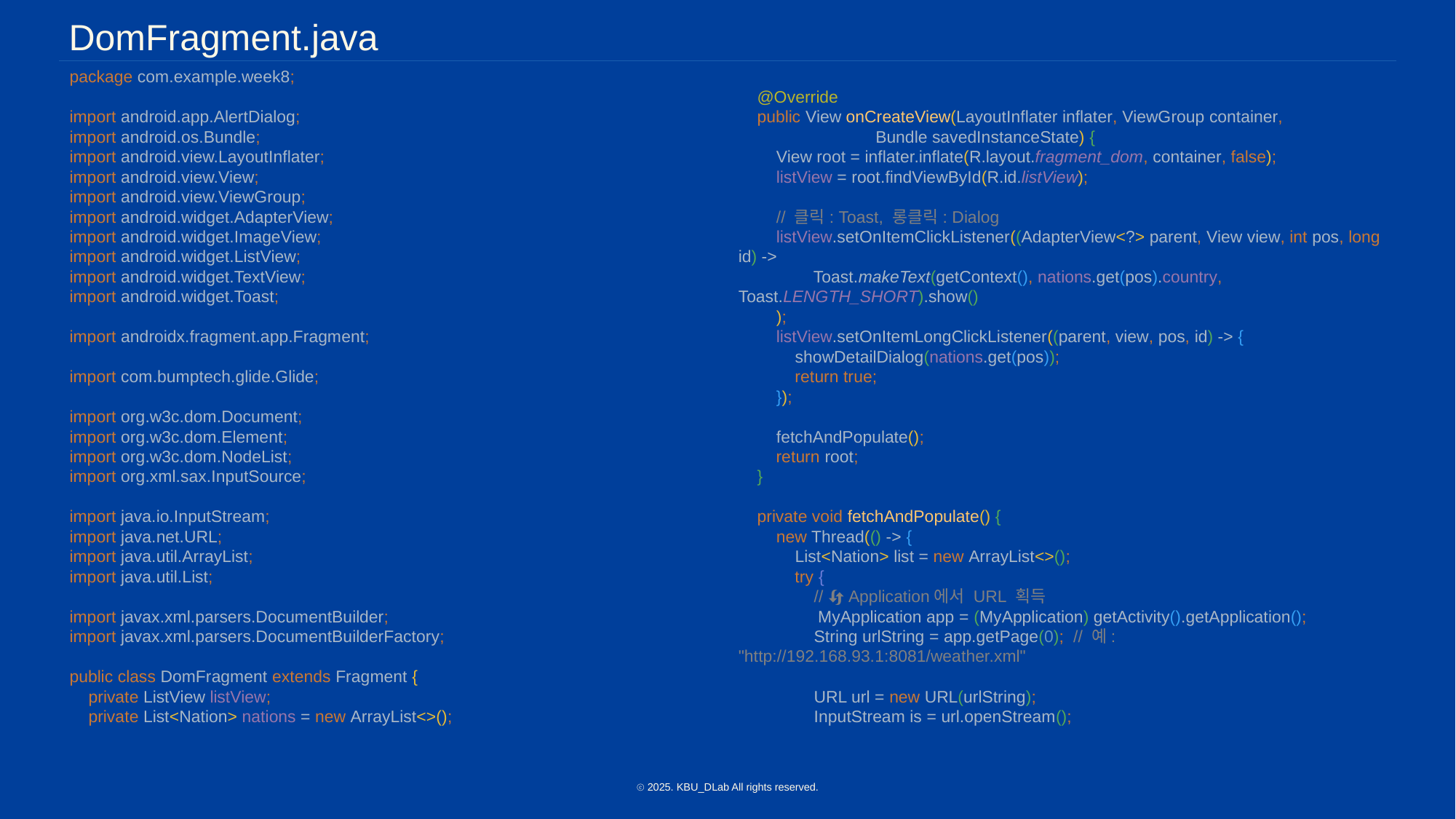

DomFragment.java
package com.example.week8;
import android.app.AlertDialog;
import android.os.Bundle;
import android.view.LayoutInflater;
import android.view.View;
import android.view.ViewGroup;
import android.widget.AdapterView;
import android.widget.ImageView;
import android.widget.ListView;
import android.widget.TextView;
import android.widget.Toast;
import androidx.fragment.app.Fragment;
import com.bumptech.glide.Glide;
import org.w3c.dom.Document;
import org.w3c.dom.Element;
import org.w3c.dom.NodeList;
import org.xml.sax.InputSource;
import java.io.InputStream;
import java.net.URL;
import java.util.ArrayList;
import java.util.List;
import javax.xml.parsers.DocumentBuilder;
import javax.xml.parsers.DocumentBuilderFactory;
public class DomFragment extends Fragment {
    private ListView listView;
    private List<Nation> nations = new ArrayList<>();
    @Override
    public View onCreateView(LayoutInflater inflater, ViewGroup container,
                             Bundle savedInstanceState) {
        View root = inflater.inflate(R.layout.fragment_dom, container, false);
        listView = root.findViewById(R.id.listView);
        // 클릭: Toast, 롱클릭: Dialog
        listView.setOnItemClickListener((AdapterView<?> parent, View view, int pos, long id) ->
                Toast.makeText(getContext(), nations.get(pos).country, Toast.LENGTH_SHORT).show()
        );
        listView.setOnItemLongClickListener((parent, view, pos, id) -> {
            showDetailDialog(nations.get(pos));
            return true;
        });
        fetchAndPopulate();
        return root;
    }
    private void fetchAndPopulate() {
        new Thread(() -> {
            List<Nation> list = new ArrayList<>();
            try {
                // 🔄 Application에서 URL 획득
                MyApplication app = (MyApplication) getActivity().getApplication();
                String urlString = app.getPage(0);  // 예: "http://192.168.93.1:8081/weather.xml"
                URL url = new URL(urlString);
                InputStream is = url.openStream();